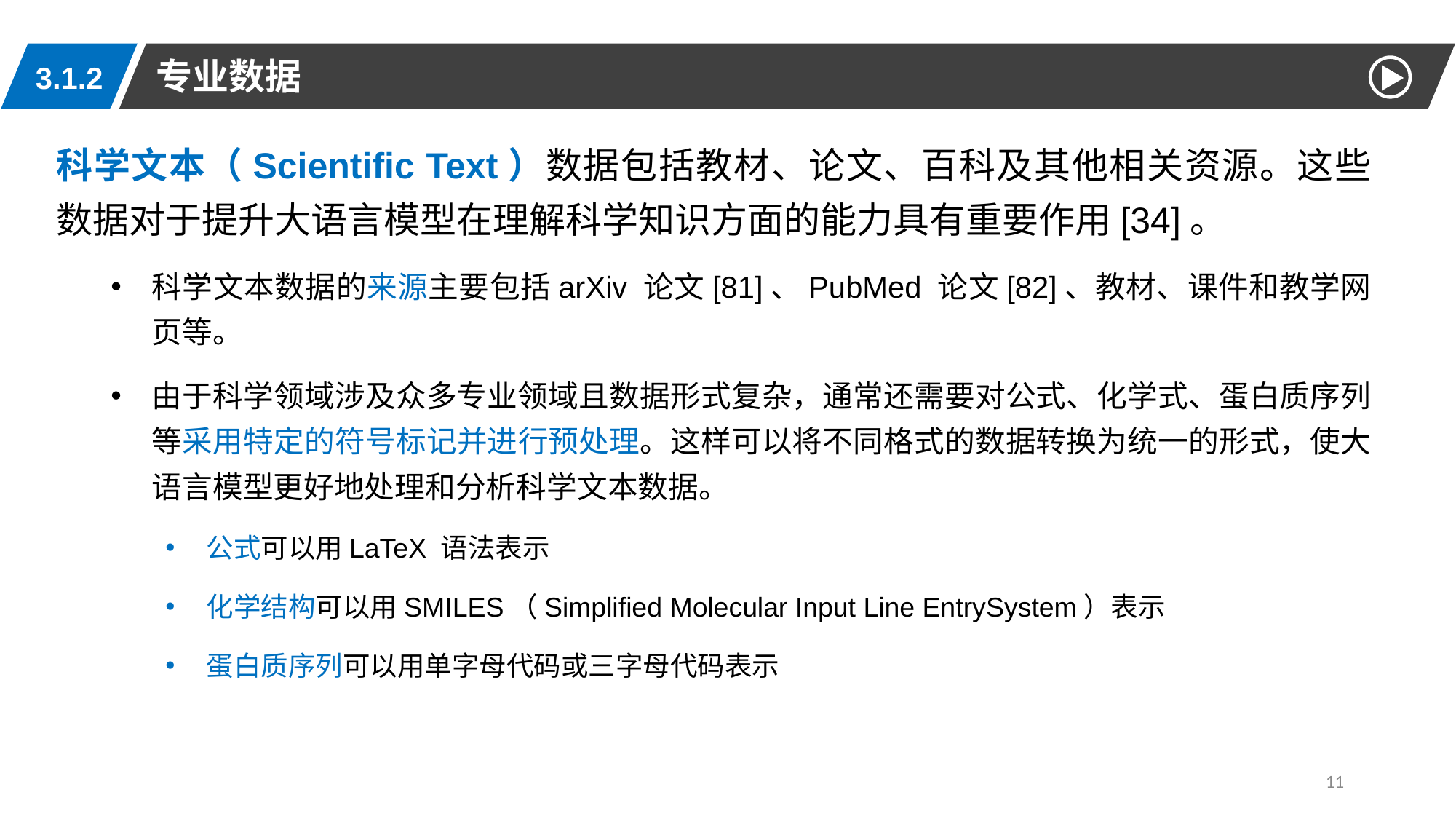

专业数据
3.1.2

科学文本（Scientific Text）数据包括教材、论文、百科及其他相关资源。这些数据对于提升大语言模型在理解科学知识方面的能力具有重要作用[34]。
科学文本数据的来源主要包括arXiv 论文[81]、PubMed 论文[82]、教材、课件和教学网页等。
由于科学领域涉及众多专业领域且数据形式复杂，通常还需要对公式、化学式、蛋白质序列等采用特定的符号标记并进行预处理。这样可以将不同格式的数据转换为统一的形式，使大语言模型更好地处理和分析科学文本数据。
公式可以用LaTeX 语法表示
化学结构可以用SMILES（Simplified Molecular Input Line EntrySystem）表示
蛋白质序列可以用单字母代码或三字母代码表示
11